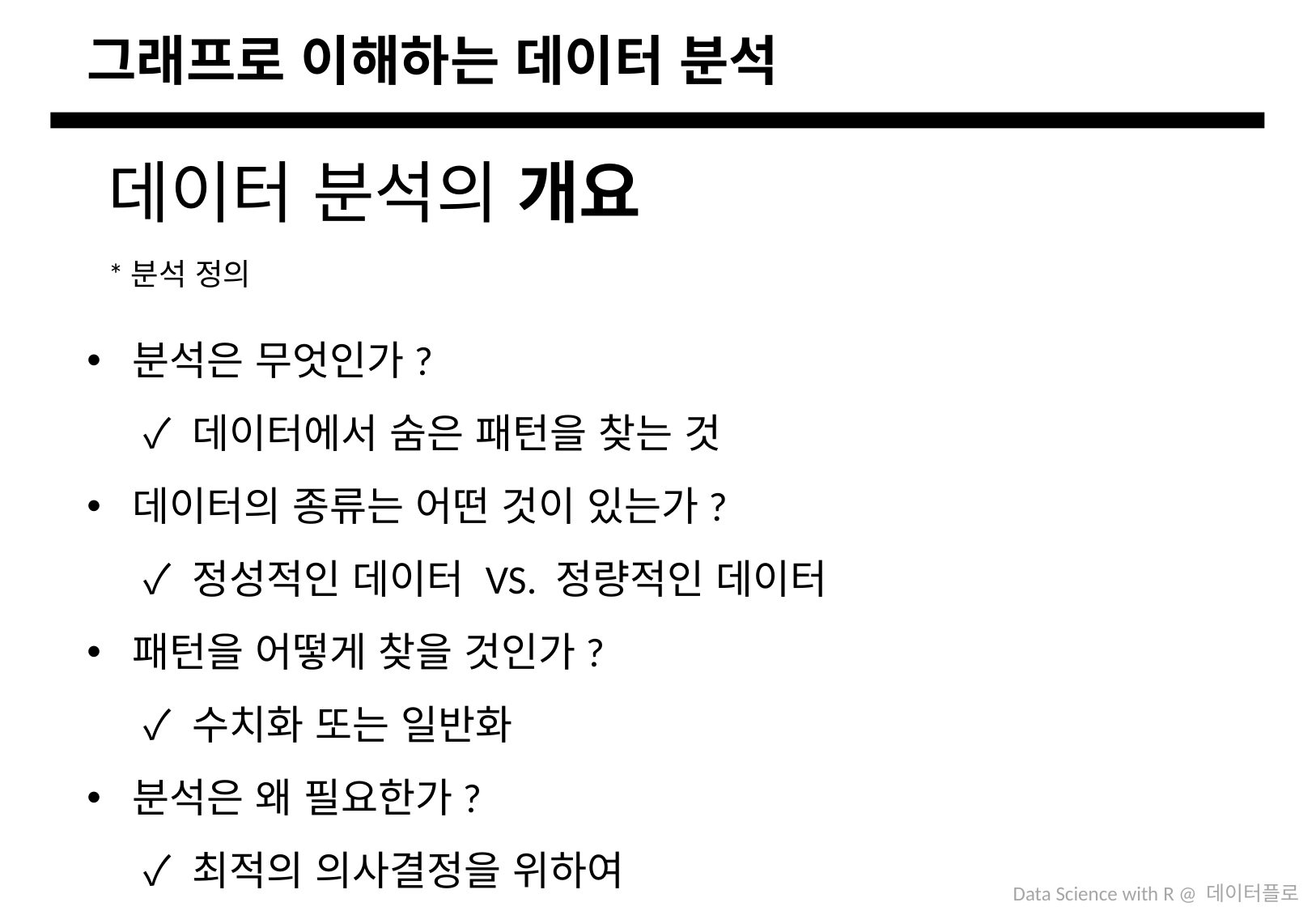

# 그래프로 이해하는 데이터 분석
데이터 분석의 개요

*분석 정의
분석은 무엇인가?
     ✓ 데이터에서 숨은 패턴을 찾는 것
데이터의 종류는 어떤 것이 있는가?
     ✓ 정성적인 데이터 VS. 정량적인 데이터
패턴을 어떻게 찾을 것인가?
     ✓ 수치화 또는 일반화
분석은 왜 필요한가?
     ✓ 최적의 의사결정을 위하여